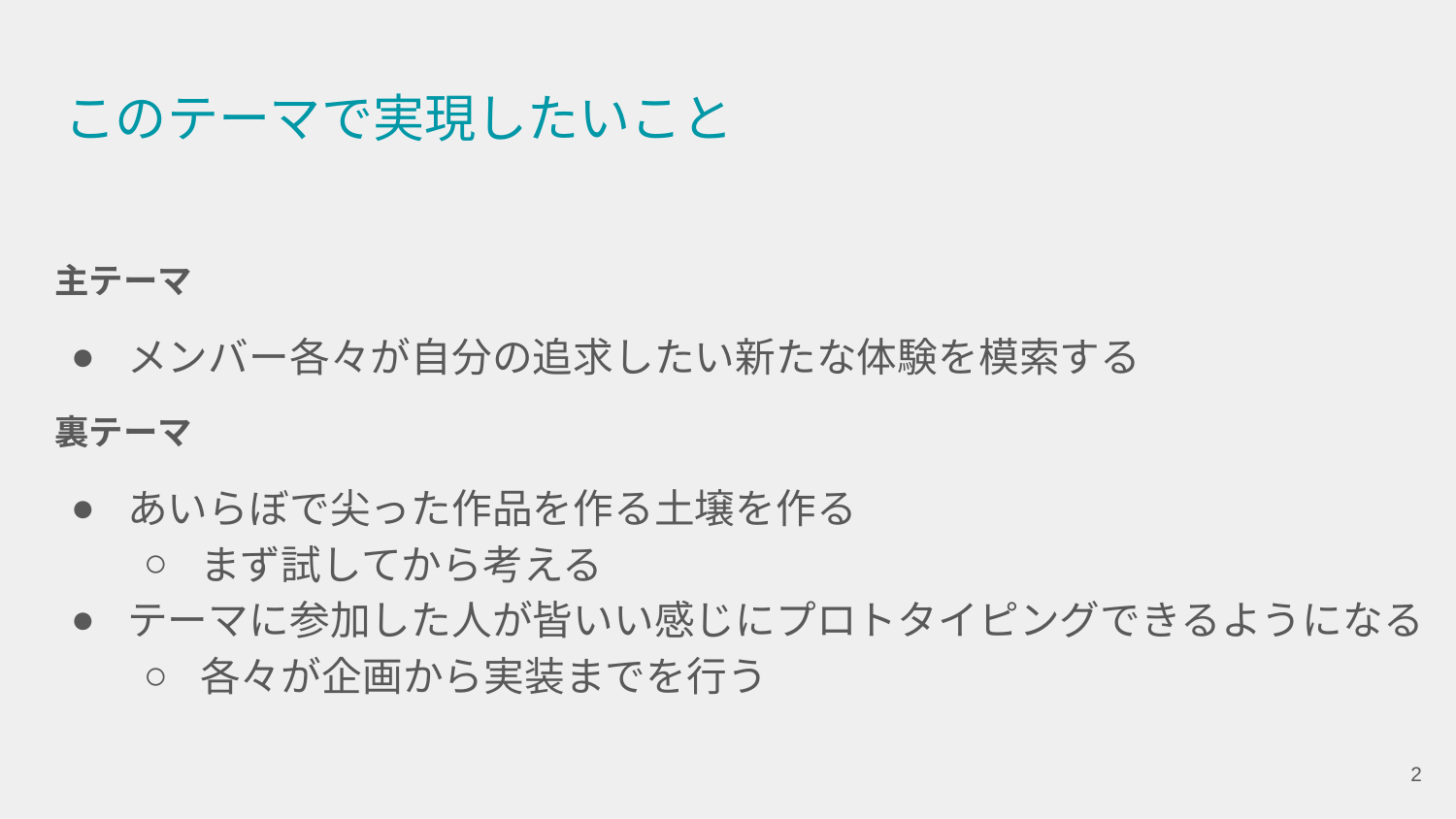

# このテーマで実現したいこと
主テーマ
メンバー各々が自分の追求したい新たな体験を模索する
裏テーマ
あいらぼで尖った作品を作る土壌を作る
まず試してから考える
テーマに参加した人が皆いい感じにプロトタイピングできるようになる
各々が企画から実装までを行う
2